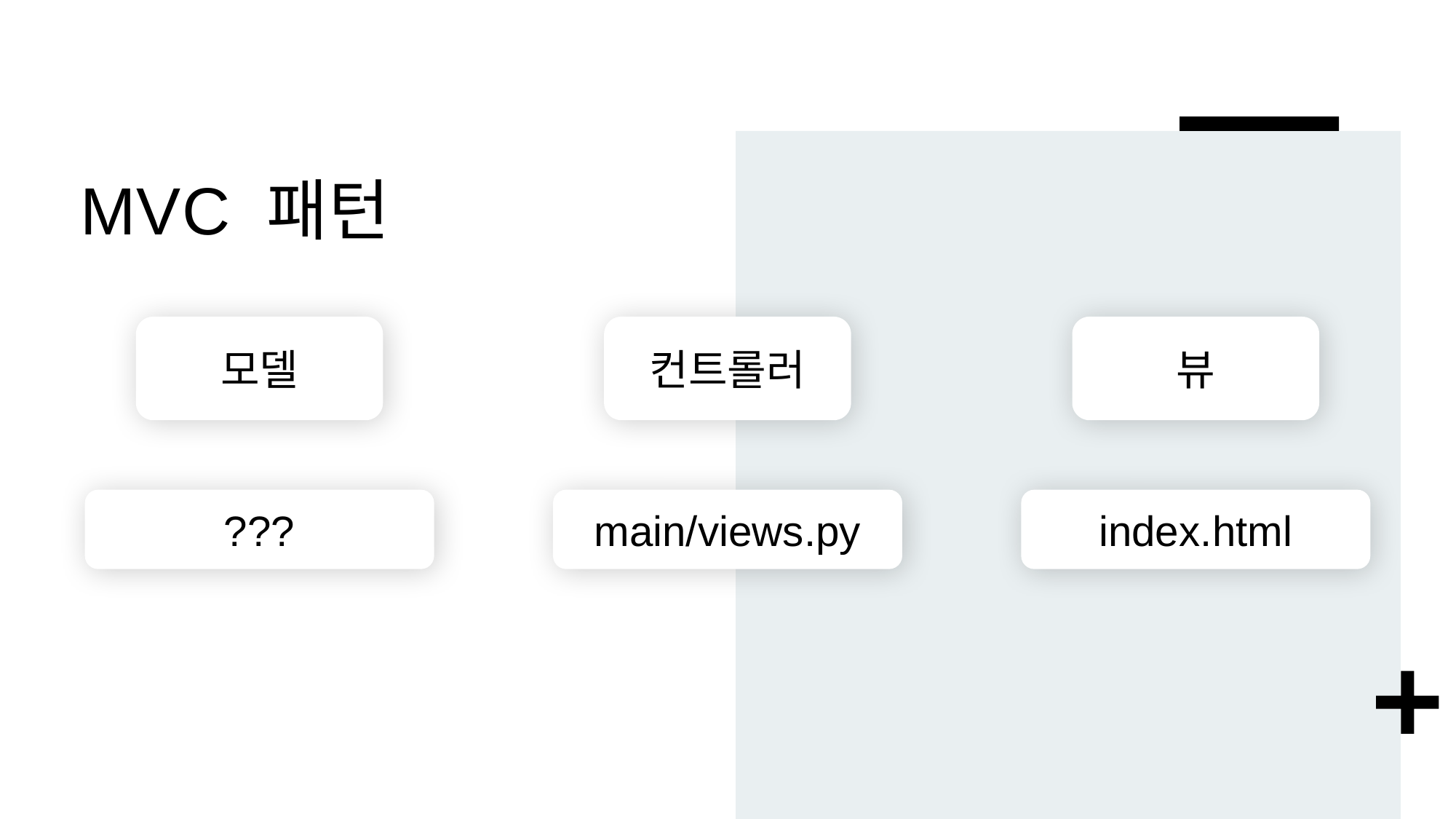

# MVC 패턴
모델
컨트롤러
뷰
???
main/views.py
index.html